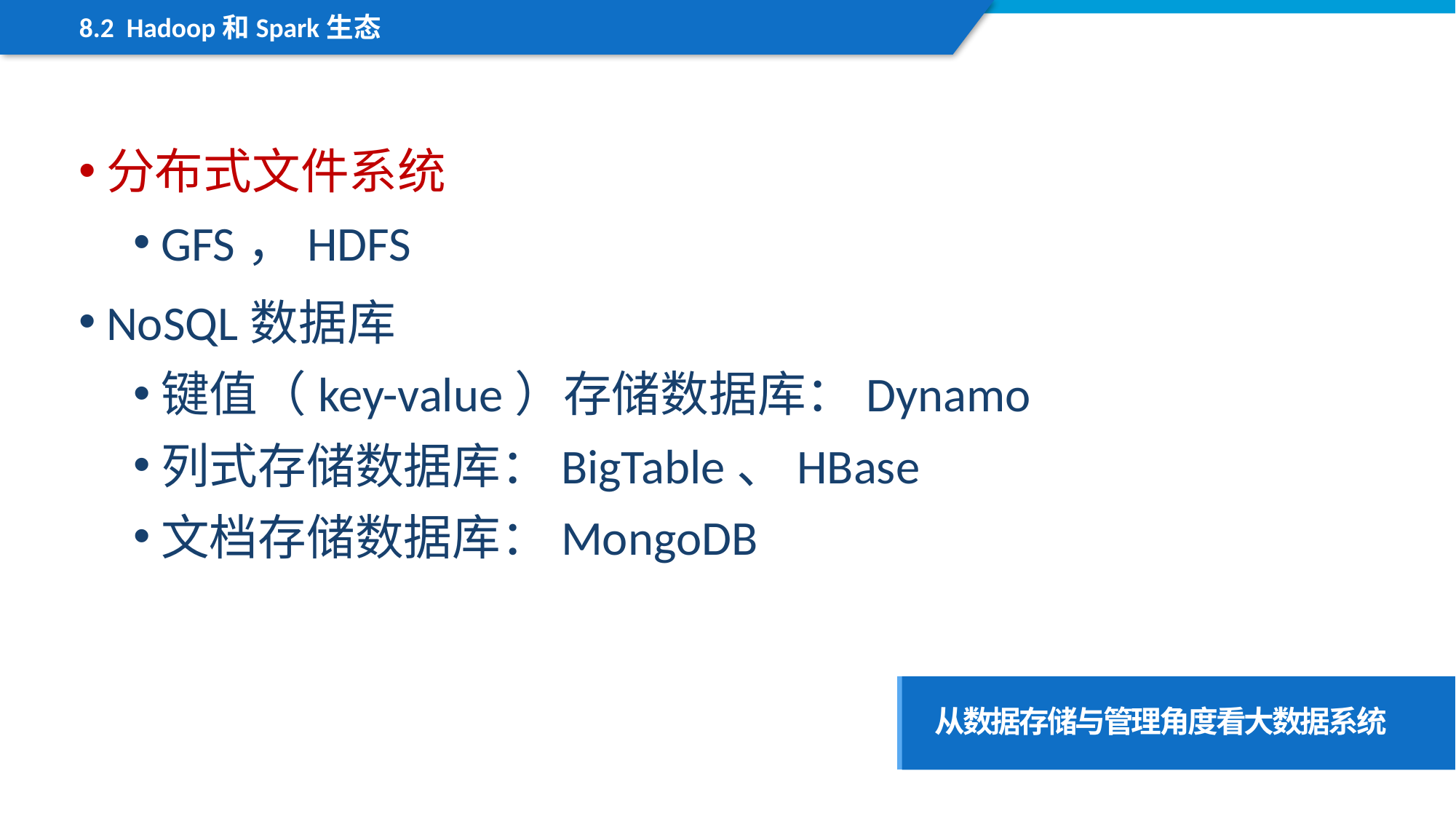

8.2  Hadoop和Spark生态
分布式文件系统
GFS，HDFS
NoSQL数据库
键值（key-value）存储数据库：Dynamo
列式存储数据库：BigTable、HBase
文档存储数据库：MongoDB
从数据存储与管理角度看大数据系统